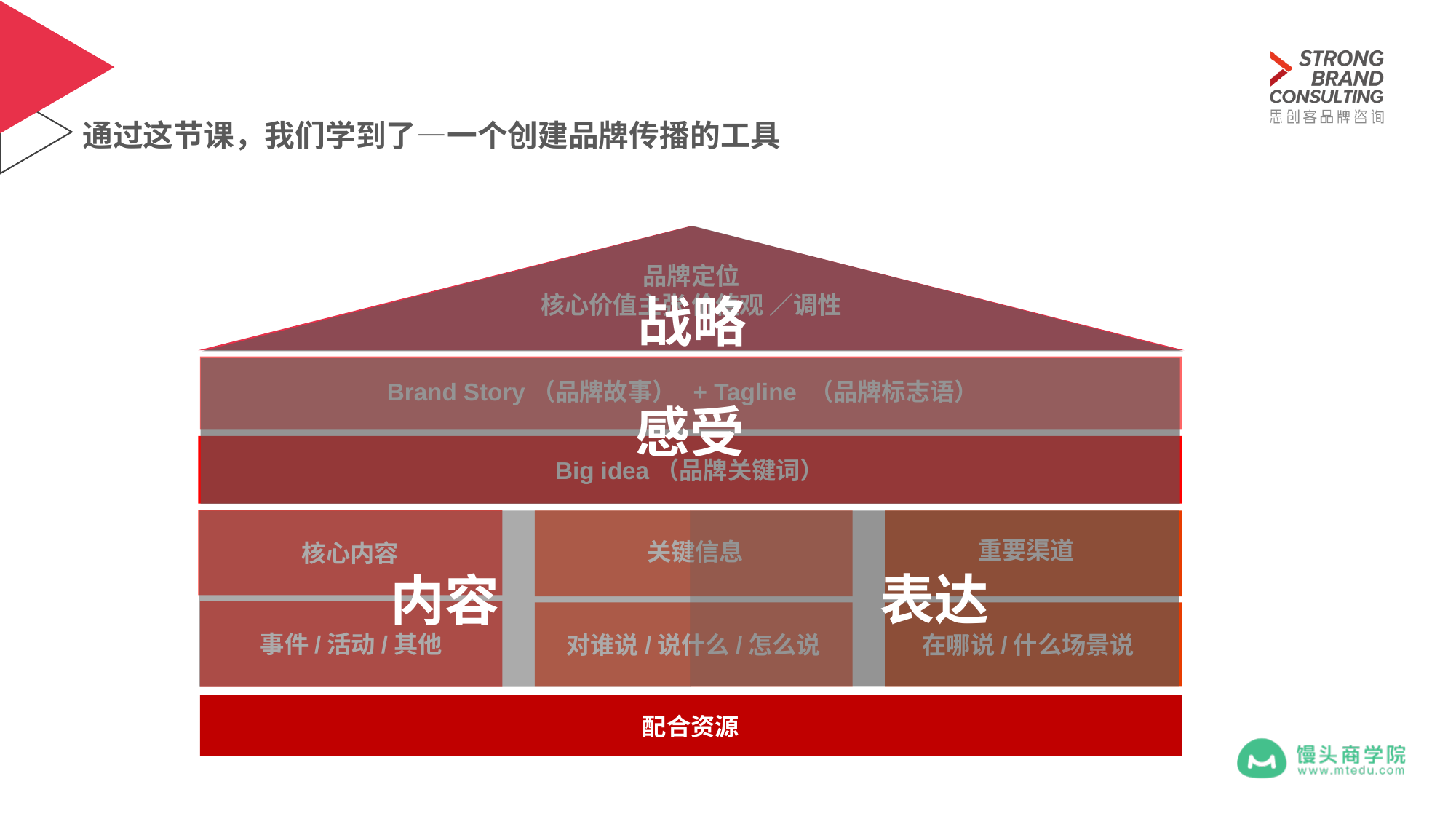

# 通过这节课，我们学到了—一个创建品牌传播的工具
品牌定位
核心价值主张 价值观 ／调性

）

Brand Story（品牌故事）  + Tagline （品牌标志语）
Big idea（品牌关键词）
重要渠道

关键信息

核心内容
在哪说/什么场景说

事件/活动/其他
对谁说/说什么/怎么说
配合资源
战略
感受
内容
表达